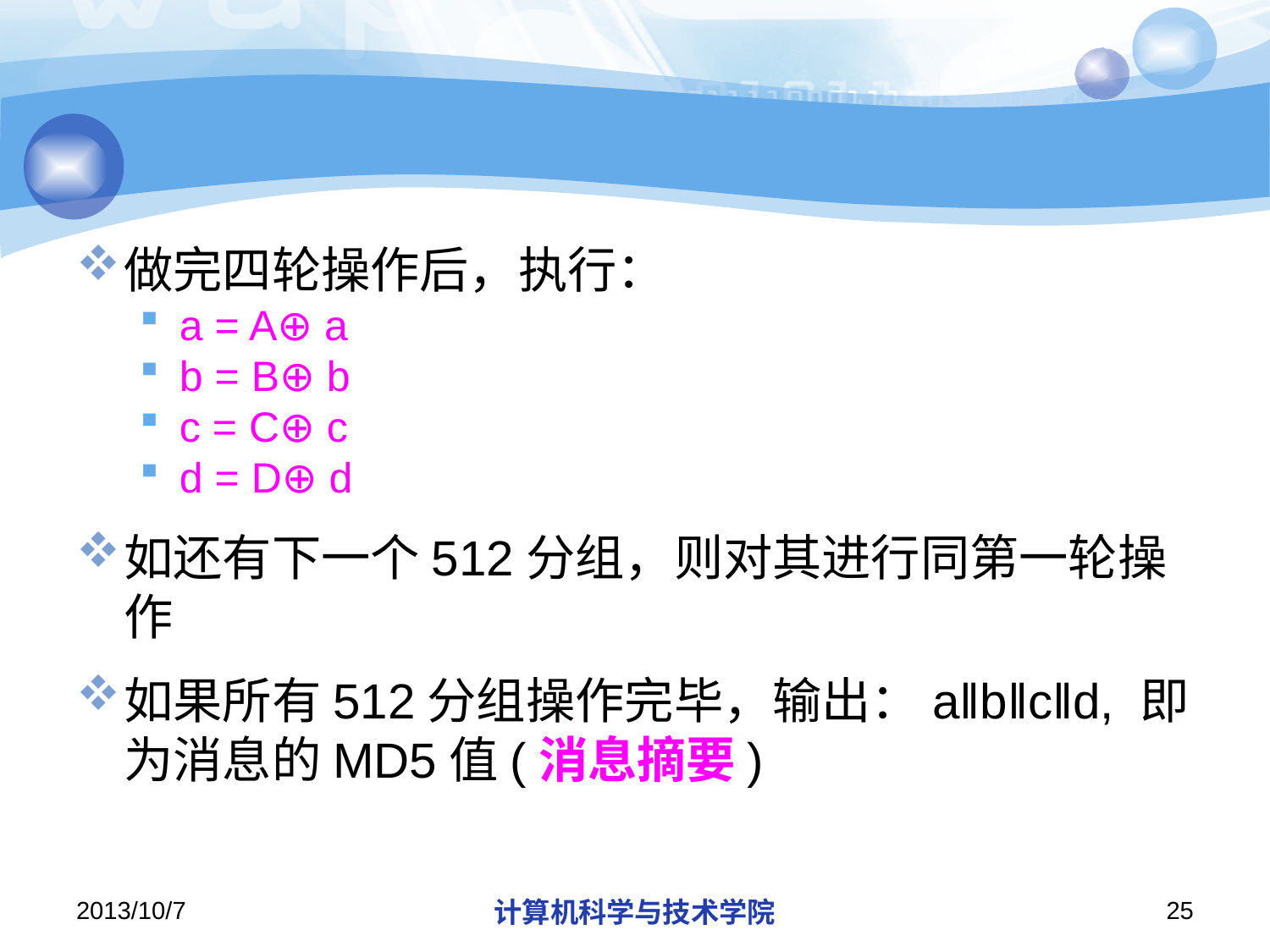

#
做完四轮操作后，执行：
a = A⊕ a
b = B⊕ b
c = C⊕ c
d = D⊕ d
如还有下一个512分组，则对其进行同第一轮操作
如果所有512分组操作完毕，输出：a‖b‖c‖d, 即为消息的MD5值(消息摘要)

2013/10/7
计算机科学与技术学院
25